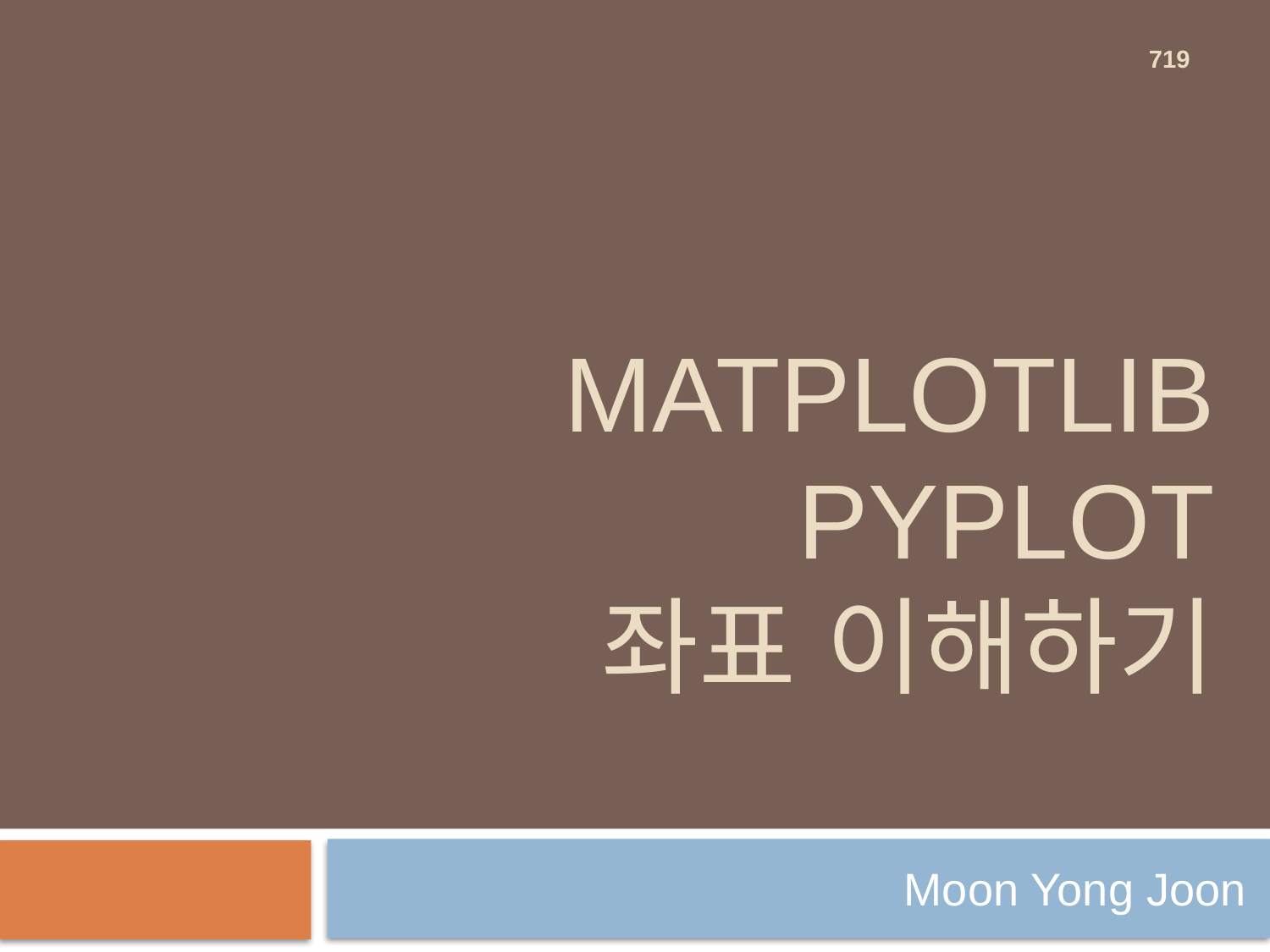

719
# MatPLOTLIB pyplot 좌표 이해하기
Moon Yong Joon